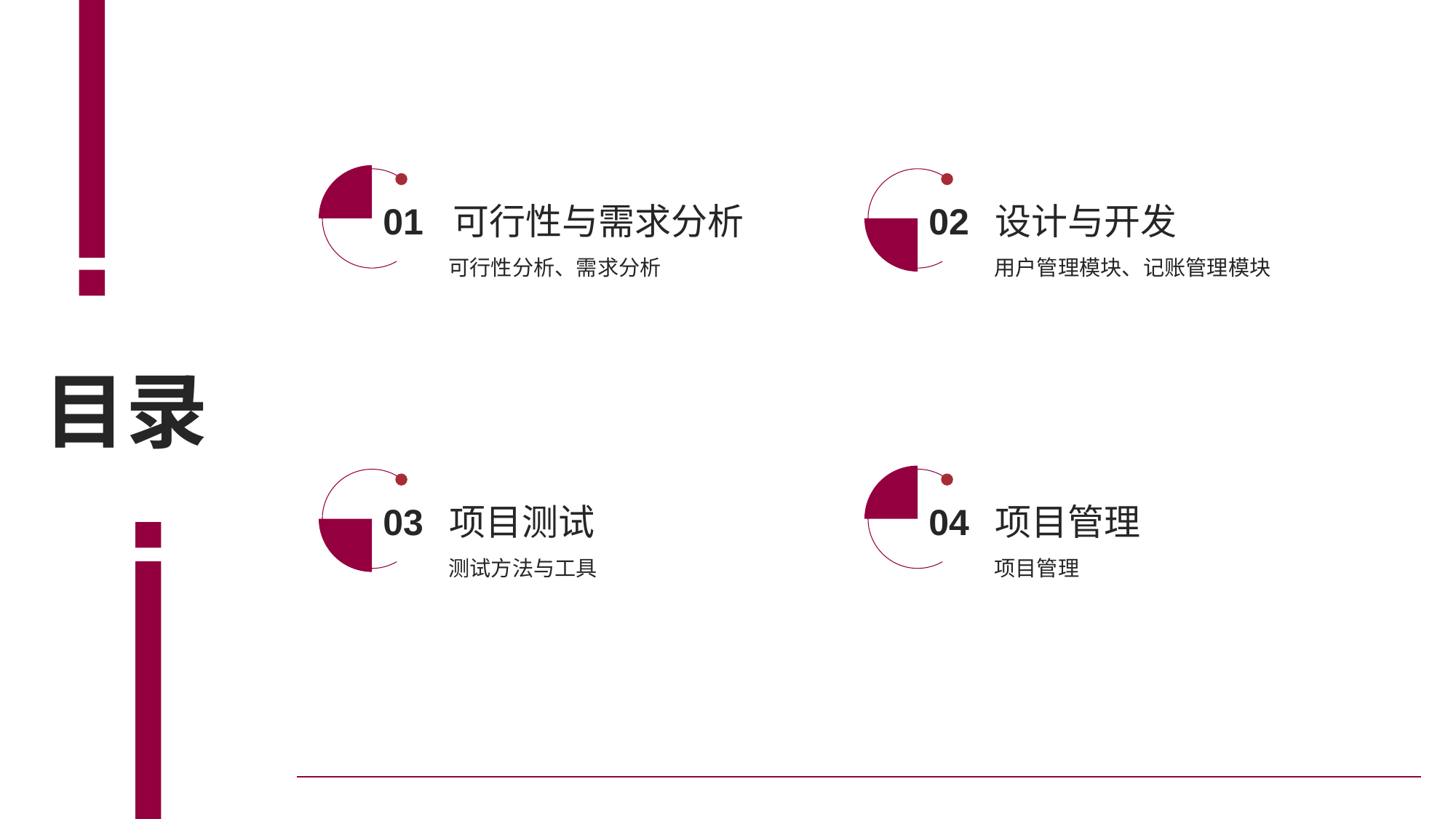

01
可行性与需求分析
可行性分析、需求分析

02
设计与开发
用户管理模块、记账管理模块
目录

03
项目测试
测试方法与工具

04
项目管理
项目管理